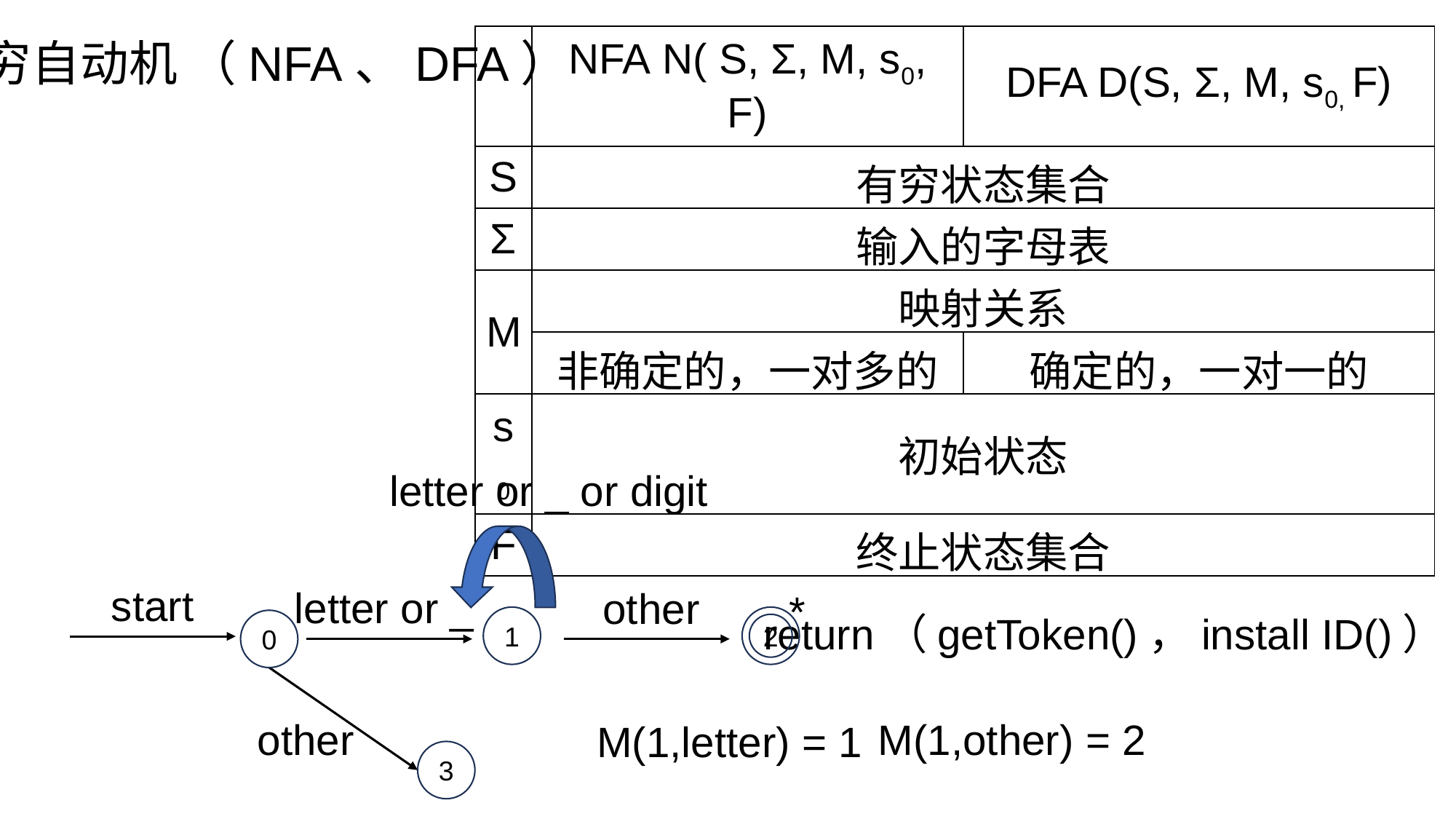

|  | NFA N( S, Σ, M, s0, F) | DFA D(S, Σ, M, s0, F) |
| --- | --- | --- |
| S | 有穷状态集合 |  |
| Σ | 输入的字母表 |  |
| M | 映射关系 |  |
|  | 非确定的，一对多的 | 确定的，一对一的 |
| s0 | 初始状态 |  |
| F | 终止状态集合 |  |
有穷自动机 （NFA、DFA）
letter or _ or digit

start
letter or _
other
*
 return（getToken()，install ID()）
1
2
0

other
M(1,other) = 2
M(1,letter) = 1
3